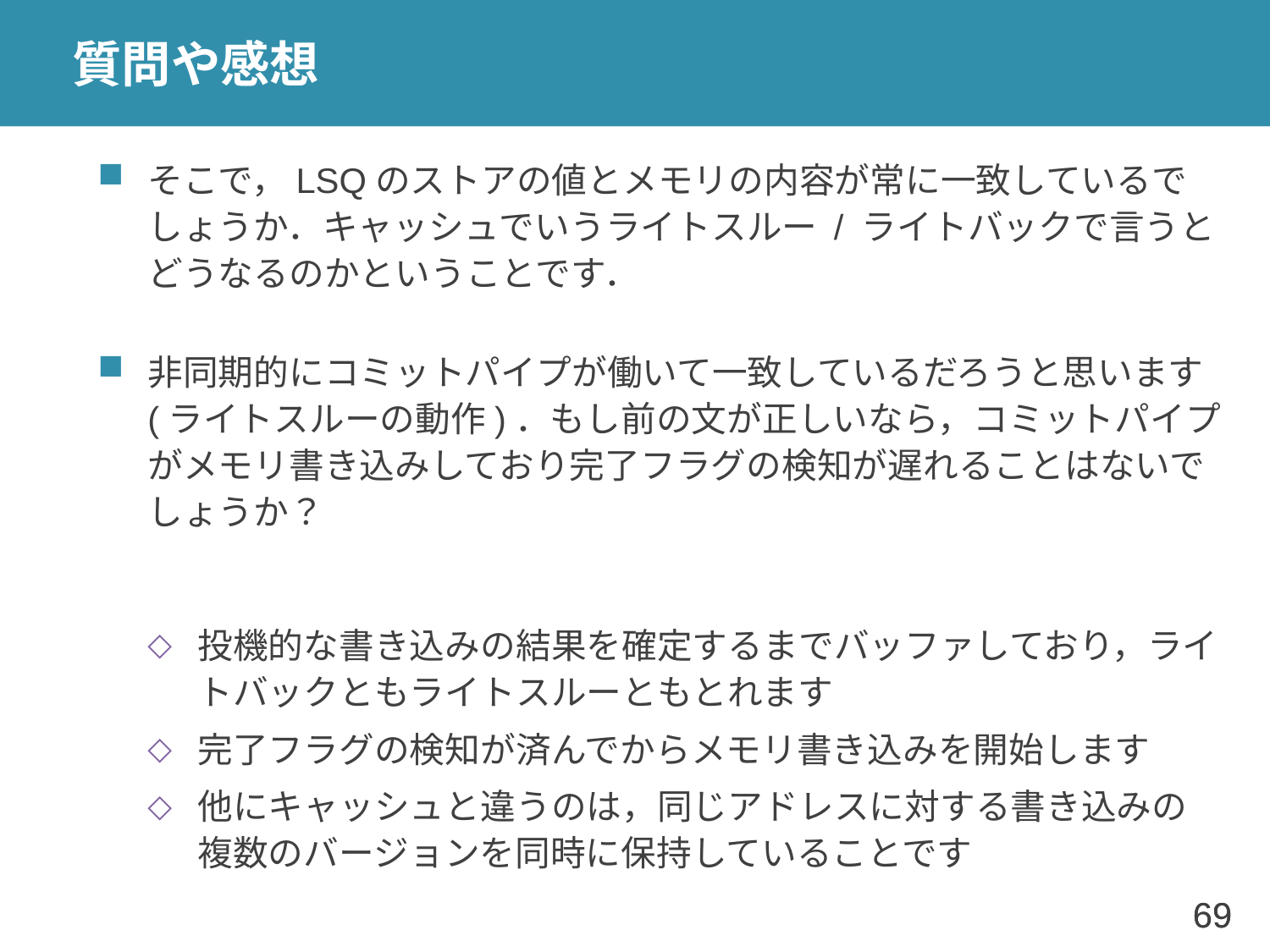

# 質問や感想
そこで，LSQのストアの値とメモリの内容が常に一致しているでしょうか．キャッシュでいうライトスルー / ライトバックで言うとどうなるのかということです．
非同期的にコミットパイプが働いて一致しているだろうと思います(ライトスルーの動作)．もし前の文が正しいなら，コミットパイプがメモリ書き込みしており完了フラグの検知が遅れることはないでしょうか？

投機的な書き込みの結果を確定するまでバッファしており，ライトバックともライトスルーともとれます
完了フラグの検知が済んでからメモリ書き込みを開始します
他にキャッシュと違うのは，同じアドレスに対する書き込みの複数のバージョンを同時に保持していることです